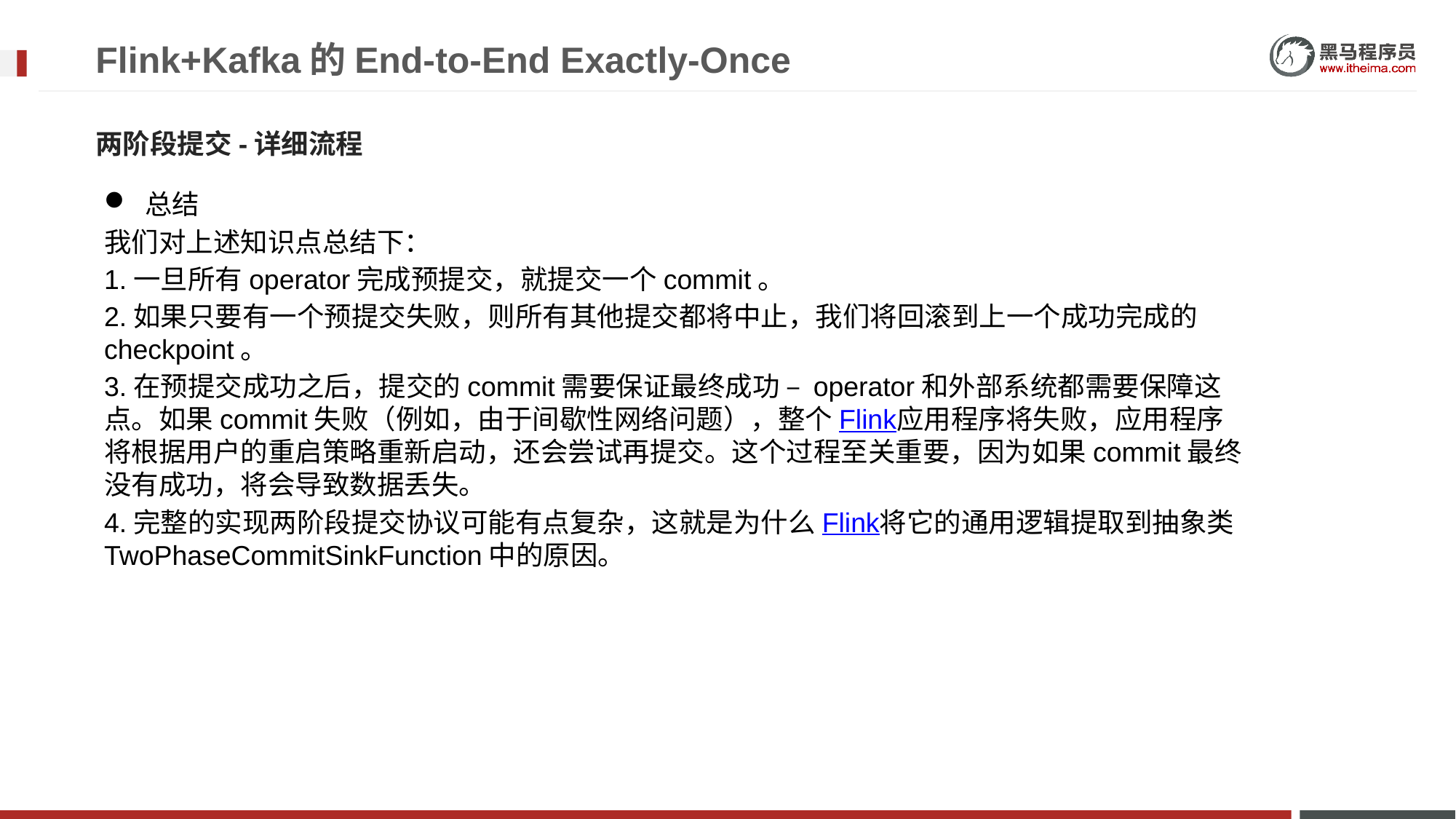

# Flink+Kafka的End-to-End Exactly-Once
两阶段提交-详细流程
总结
我们对上述知识点总结下：
1.一旦所有operator完成预提交，就提交一个commit。
2.如果只要有一个预提交失败，则所有其他提交都将中止，我们将回滚到上一个成功完成的checkpoint。
3.在预提交成功之后，提交的commit需要保证最终成功 – operator和外部系统都需要保障这点。如果commit失败（例如，由于间歇性网络问题），整个Flink应用程序将失败，应用程序将根据用户的重启策略重新启动，还会尝试再提交。这个过程至关重要，因为如果commit最终没有成功，将会导致数据丢失。
4.完整的实现两阶段提交协议可能有点复杂，这就是为什么Flink将它的通用逻辑提取到抽象类TwoPhaseCommitSinkFunction中的原因。